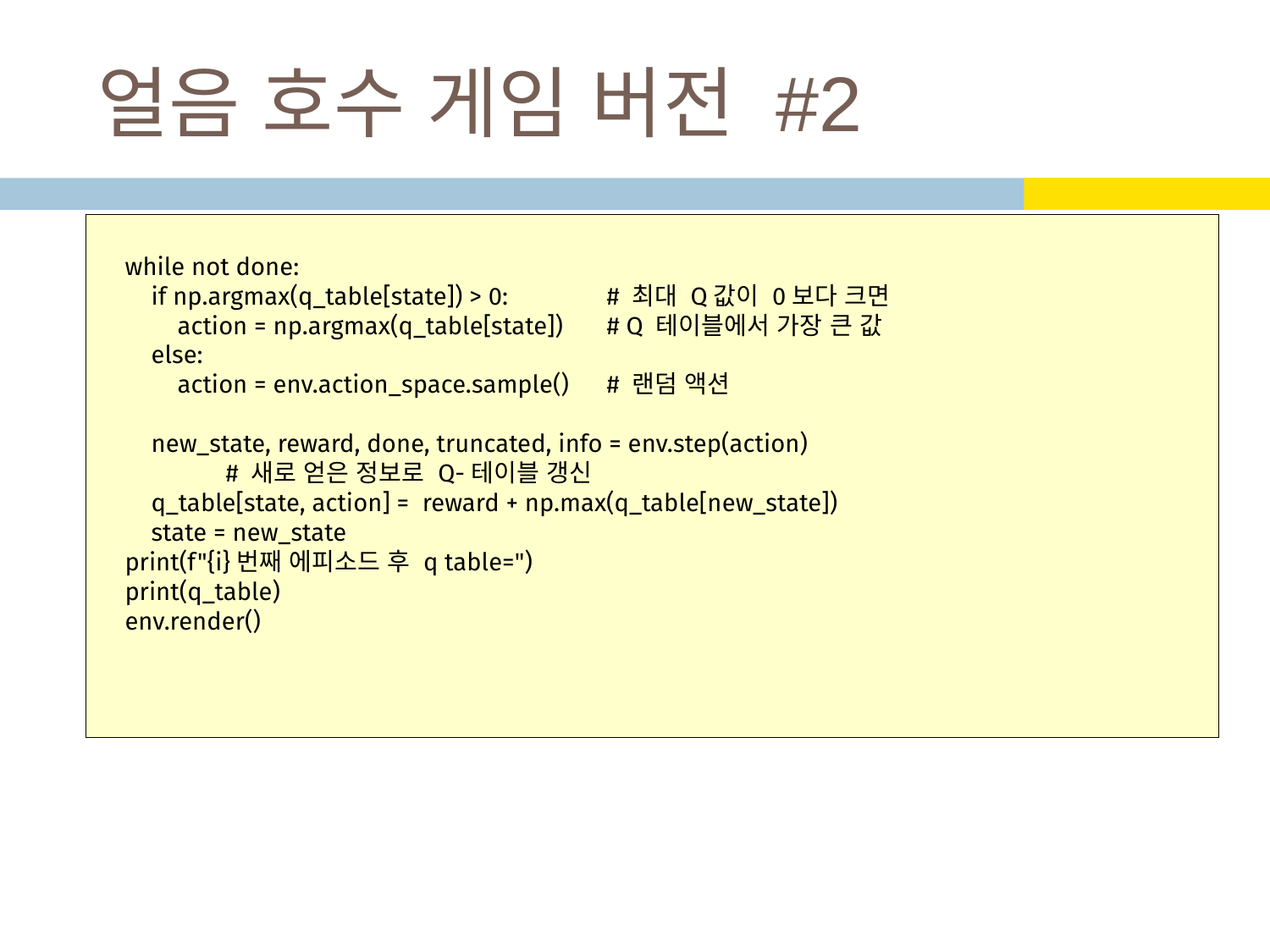

# 얼음 호수 게임 버전 #2

    while not done:
        if np.argmax(q_table[state]) > 0:	# 최대 Q값이 0보다 크면
            action = np.argmax(q_table[state])	# Q 테이블에서 가장 큰 값
        else:
            action = env.action_space.sample()	# 랜덤 액션

        new_state, reward, done, truncated, info = env.step(action)
	# 새로 얻은 정보로 Q-테이블 갱신
        q_table[state, action] =  reward + np.max(q_table[new_state])
        state = new_state
    print(f"{i}번째 에피소드 후 q table=")
    print(q_table)
    env.render()